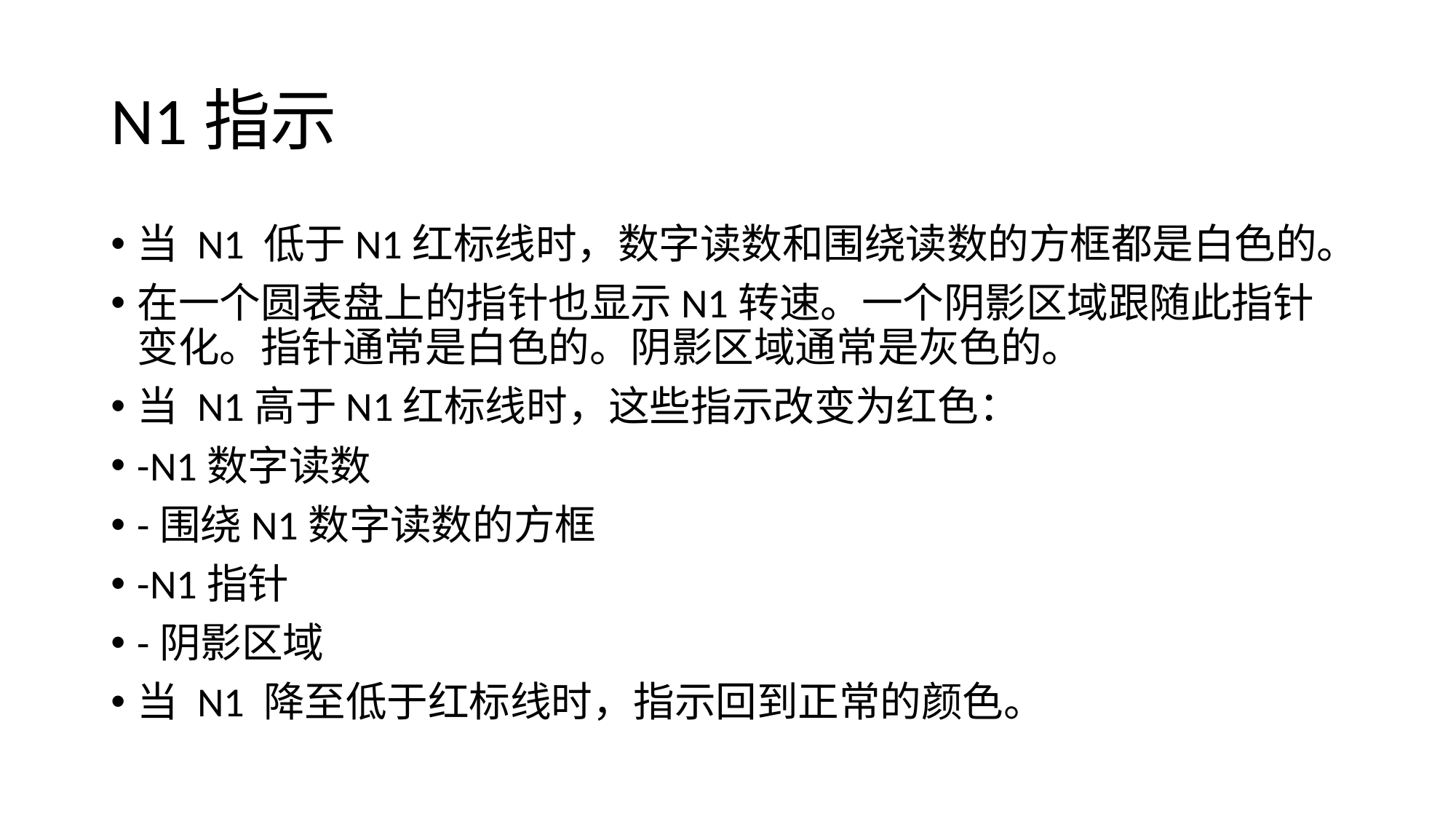

# N1指示
当 N1 低于N1红标线时，数字读数和围绕读数的方框都是白色的。
在一个圆表盘上的指针也显示N1转速。一个阴影区域跟随此指针变化。指针通常是白色的。阴影区域通常是灰色的。
当 N1高于N1红标线时，这些指示改变为红色：
-N1数字读数
-围绕N1数字读数的方框
-N1指针
-阴影区域
当 N1 降至低于红标线时，指示回到正常的颜色。